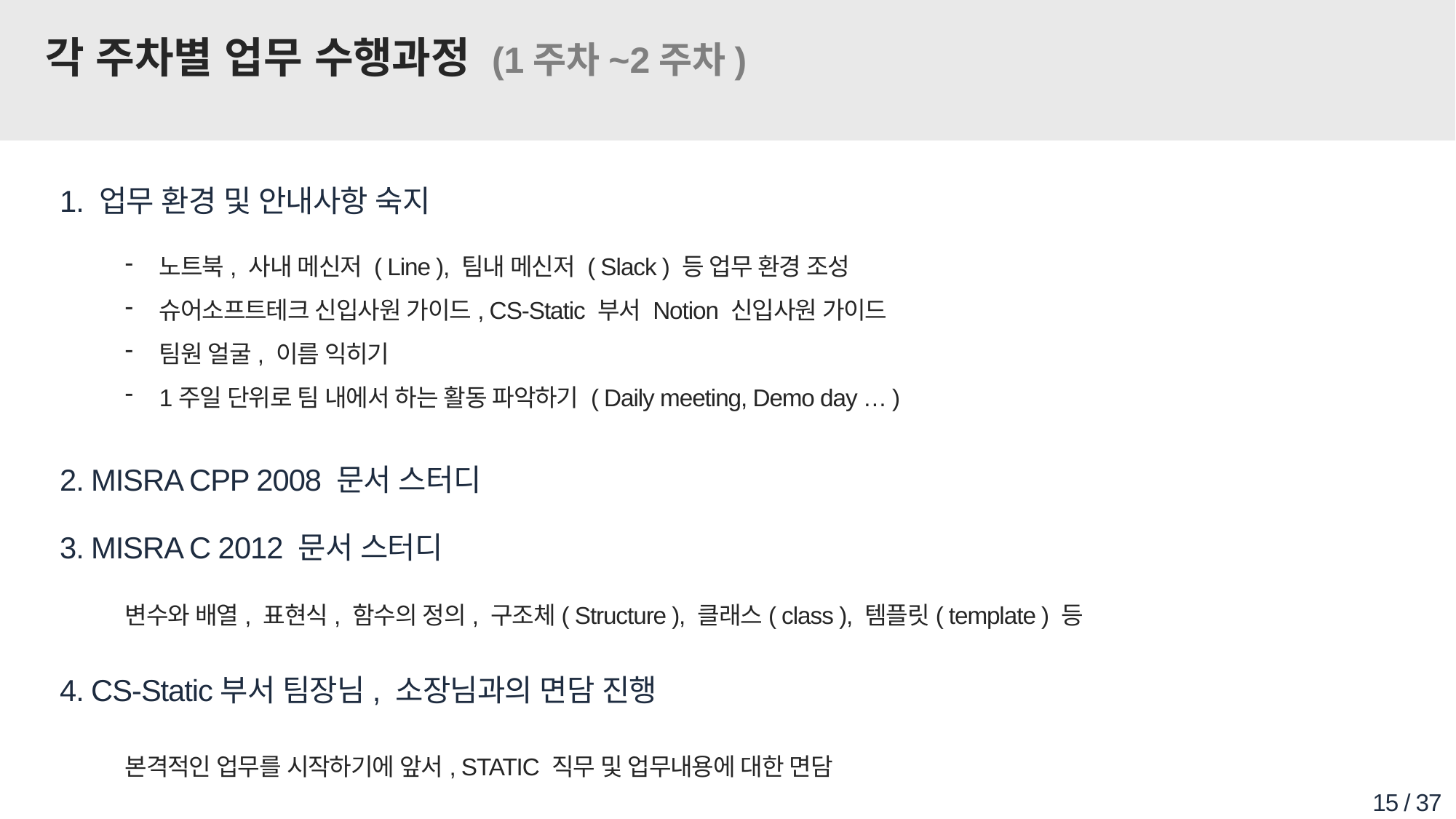

# 각 주차별 업무 수행과정 (1주차~2주차)
1. 업무 환경 및 안내사항 숙지
노트북, 사내 메신저 ( Line ), 팀내 메신저 ( Slack ) 등 업무 환경 조성
슈어소프트테크 신입사원 가이드, CS-Static 부서 Notion 신입사원 가이드
팀원 얼굴, 이름 익히기
1주일 단위로 팀 내에서 하는 활동 파악하기 ( Daily meeting, Demo day … )
2. MISRA CPP 2008 문서 스터디
3. MISRA C 2012 문서 스터디
변수와 배열, 표현식, 함수의 정의, 구조체( Structure ), 클래스( class ), 템플릿( template ) 등
4. CS-Static부서 팀장님, 소장님과의 면담 진행
본격적인 업무를 시작하기에 앞서, STATIC 직무 및 업무내용에 대한 면담
15 / 37